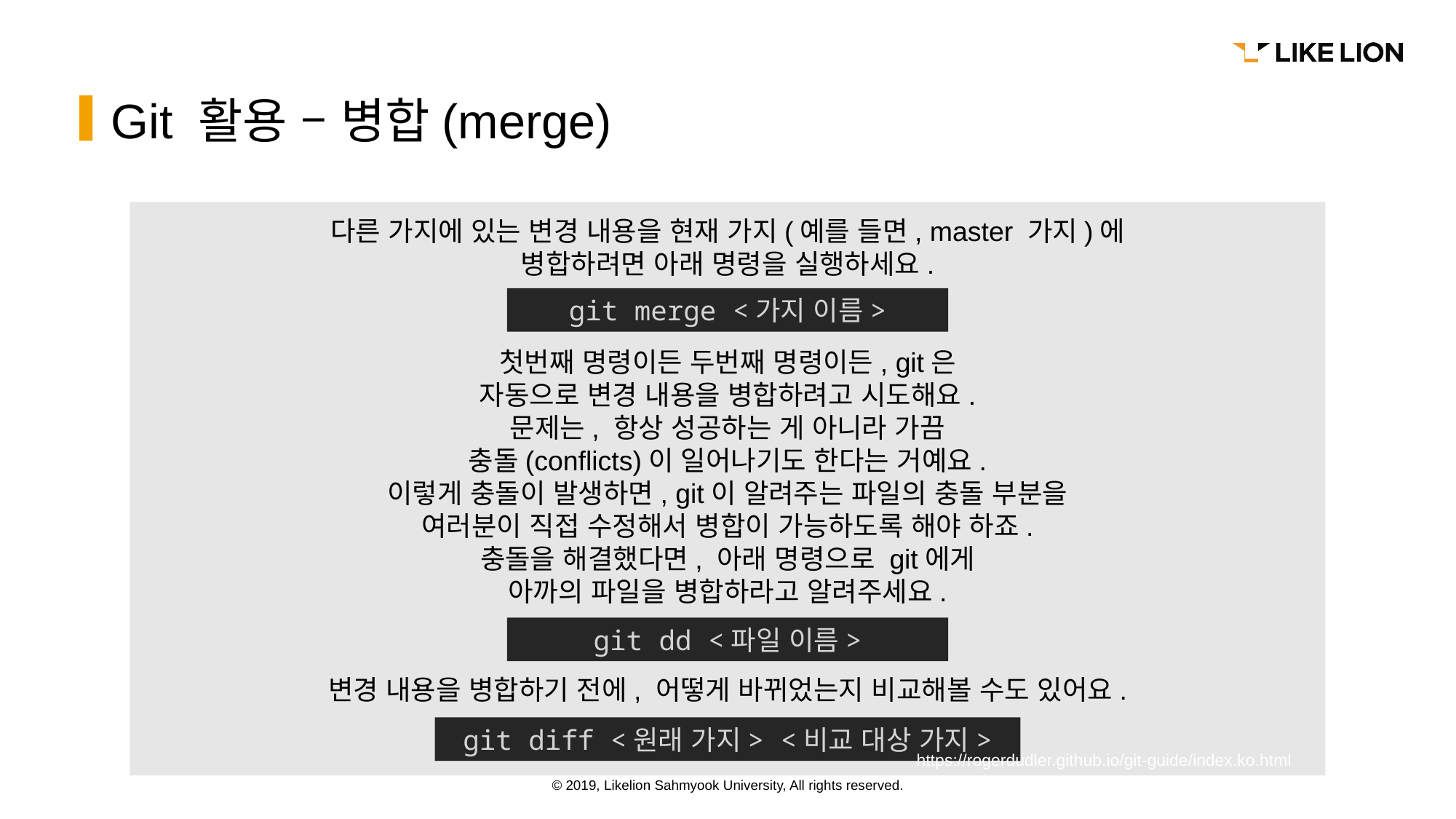

# Git 활용 – 병합(merge)

다른 가지에 있는 변경 내용을 현재 가지(예를 들면, master 가지)에
병합하려면 아래 명령을 실행하세요.
첫번째 명령이든 두번째 명령이든, git은
자동으로 변경 내용을 병합하려고 시도해요.
문제는, 항상 성공하는 게 아니라 가끔
충돌(conflicts)이 일어나기도 한다는 거예요.
이렇게 충돌이 발생하면, git이 알려주는 파일의 충돌 부분을
여러분이 직접 수정해서 병합이 가능하도록 해야 하죠.
충돌을 해결했다면, 아래 명령으로 git에게
아까의 파일을 병합하라고 알려주세요.
변경 내용을 병합하기 전에, 어떻게 바뀌었는지 비교해볼 수도 있어요.
git merge <가지 이름>
git dd <파일 이름>
git diff <원래 가지> <비교 대상 가지>
https://rogerdudler.github.io/git-guide/index.ko.html